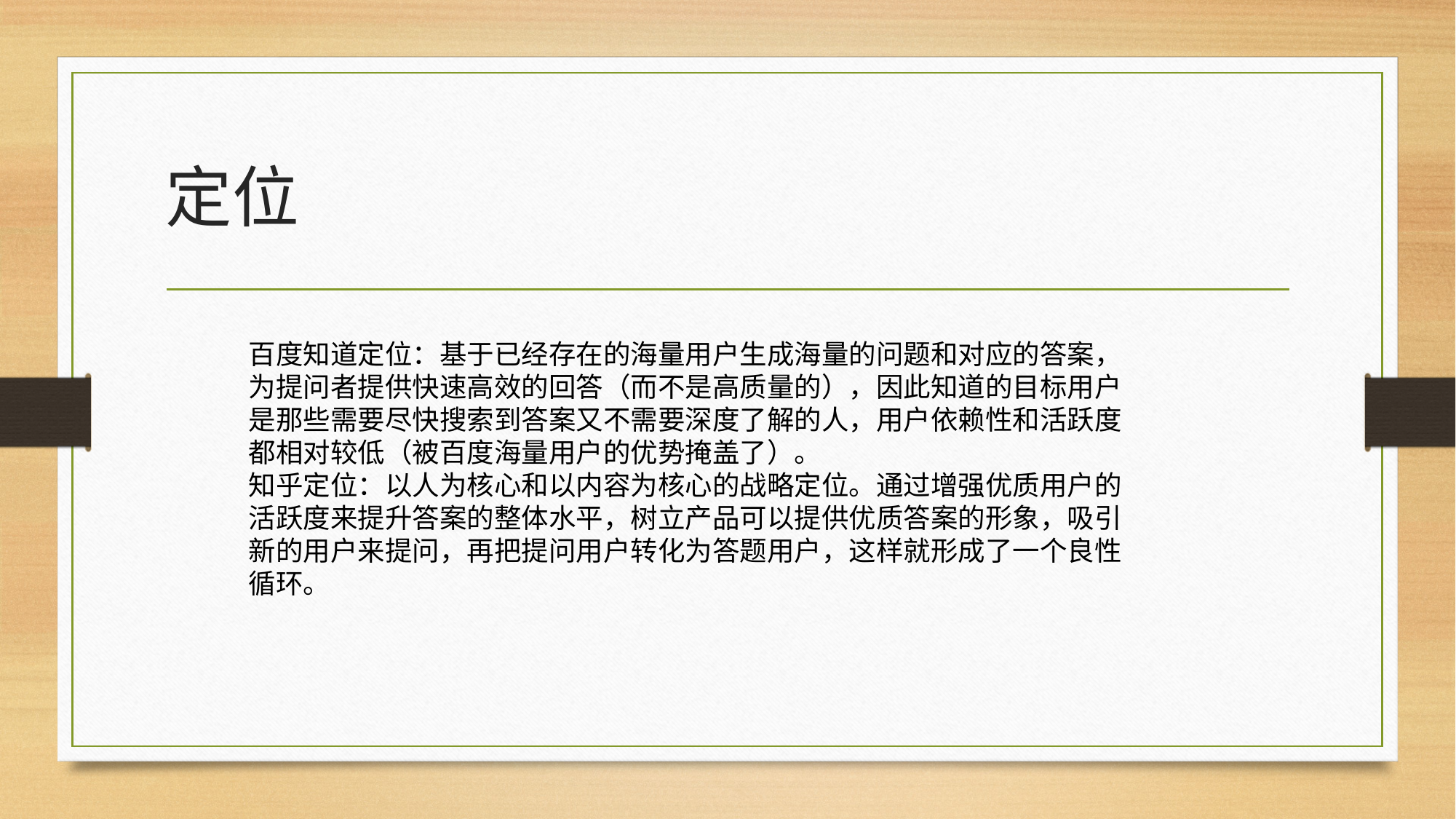

# 定位
百度知道定位：基于已经存在的海量用户生成海量的问题和对应的答案，为提问者提供快速高效的回答（而不是高质量的），因此知道的目标用户是那些需要尽快搜索到答案又不需要深度了解的人，用户依赖性和活跃度都相对较低（被百度海量用户的优势掩盖了）。
知乎定位：以人为核心和以内容为核心的战略定位。通过增强优质用户的活跃度来提升答案的整体水平，树立产品可以提供优质答案的形象，吸引新的用户来提问，再把提问用户转化为答题用户，这样就形成了一个良性循环。